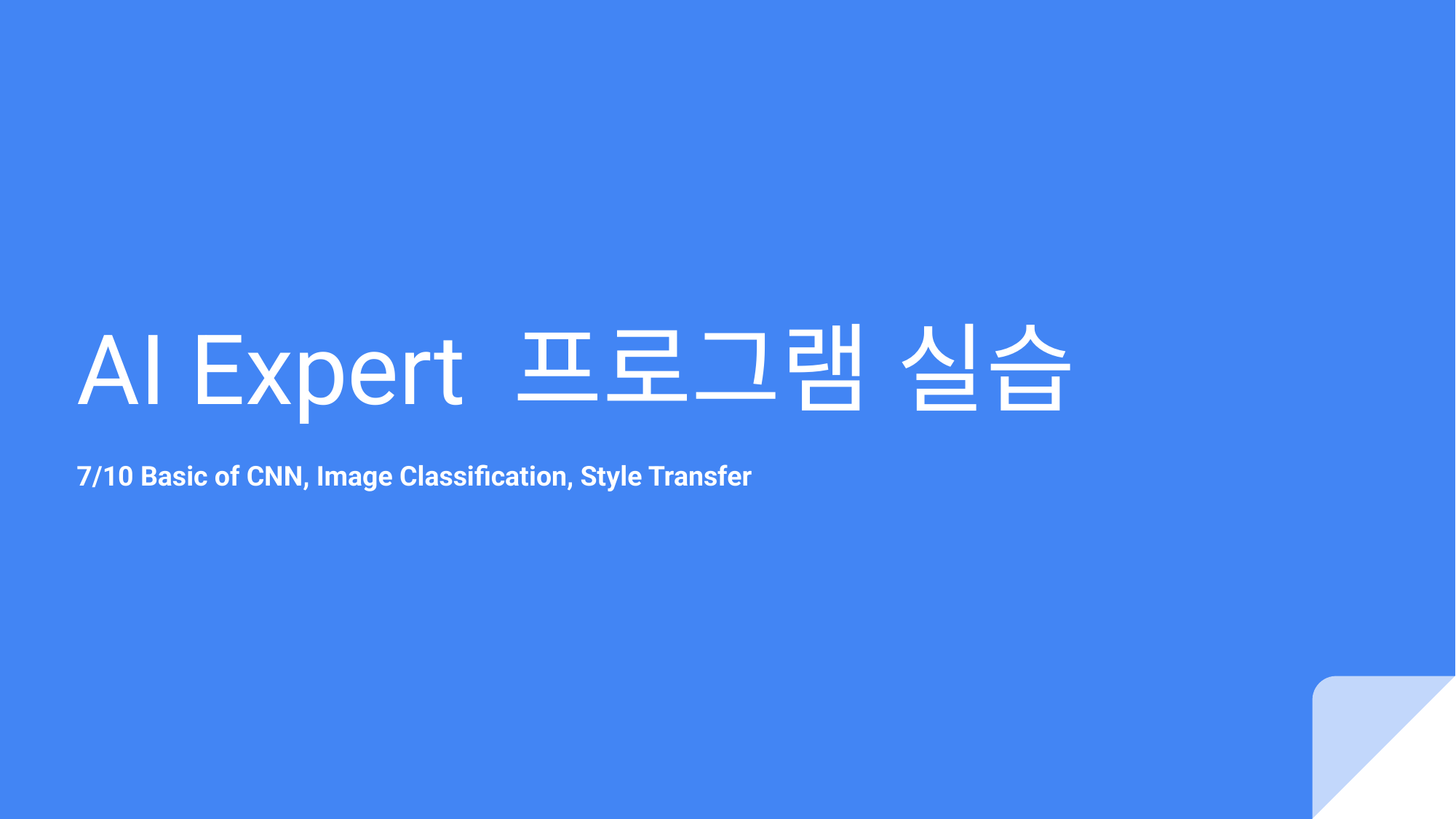

# AI Expert 프로그램 실습
7/10 Basic of CNN, Image Classification, Style Transfer